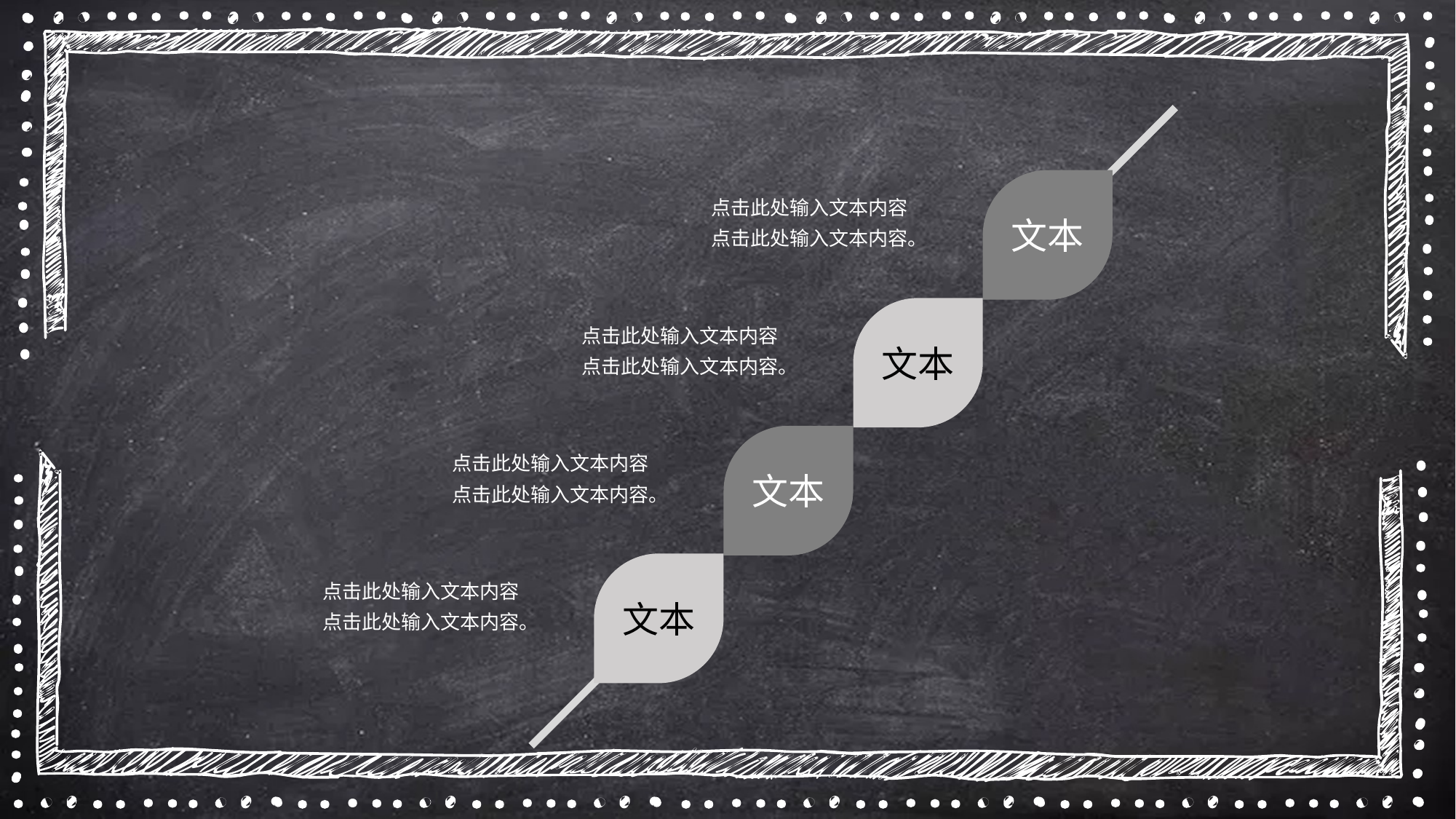

文本
点击此处输入文本内容
点击此处输入文本内容。
点击此处输入文本内容
点击此处输入文本内容。
文本
文本
点击此处输入文本内容
点击此处输入文本内容。
文本
点击此处输入文本内容
点击此处输入文本内容。